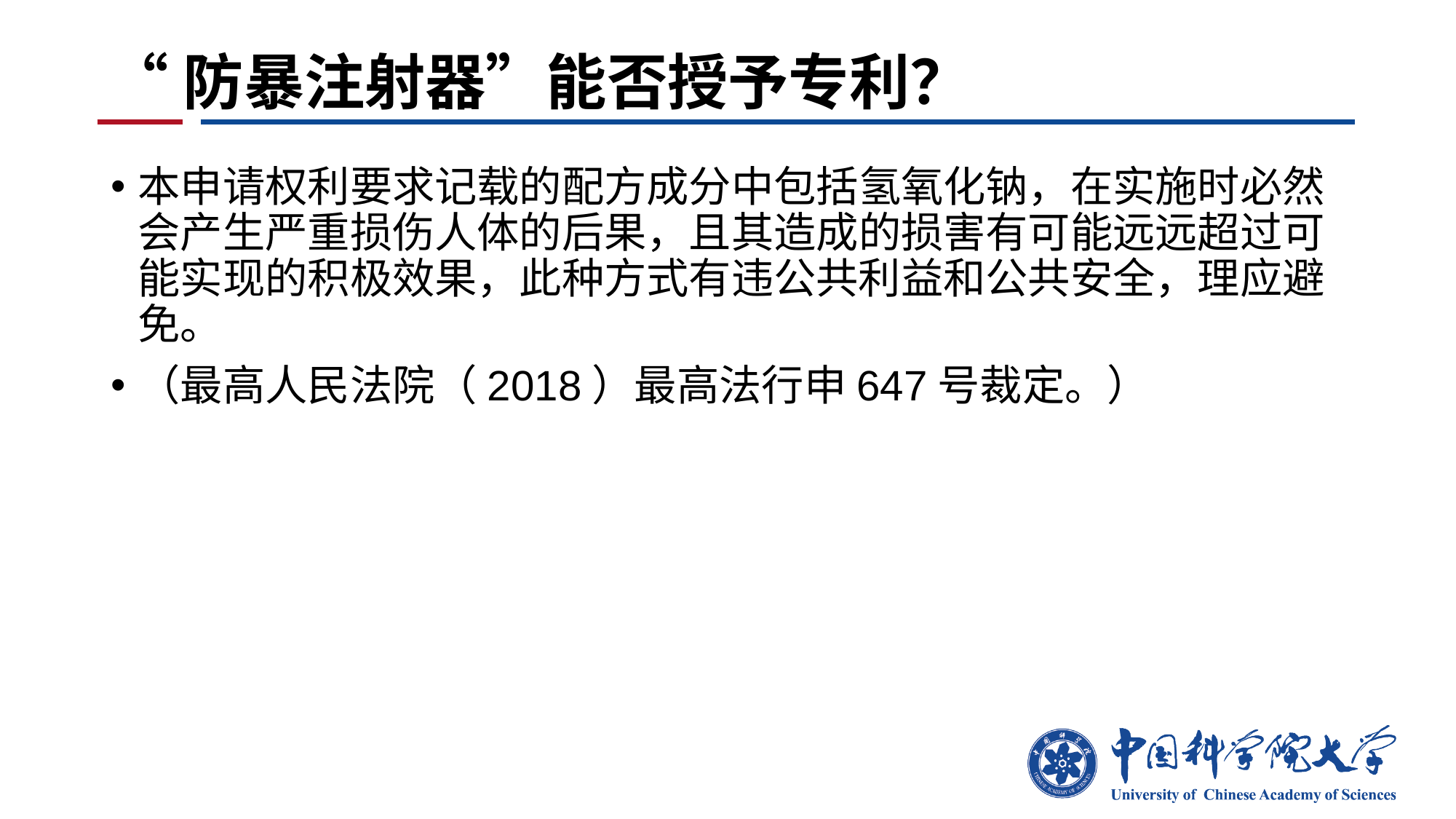

# “防暴注射器”能否授予专利？
本申请权利要求记载的配方成分中包括氢氧化钠，在实施时必然会产生严重损伤人体的后果，且其造成的损害有可能远远超过可能实现的积极效果，此种方式有违公共利益和公共安全，理应避免。
（最高人民法院（2018）最高法行申647号裁定。）